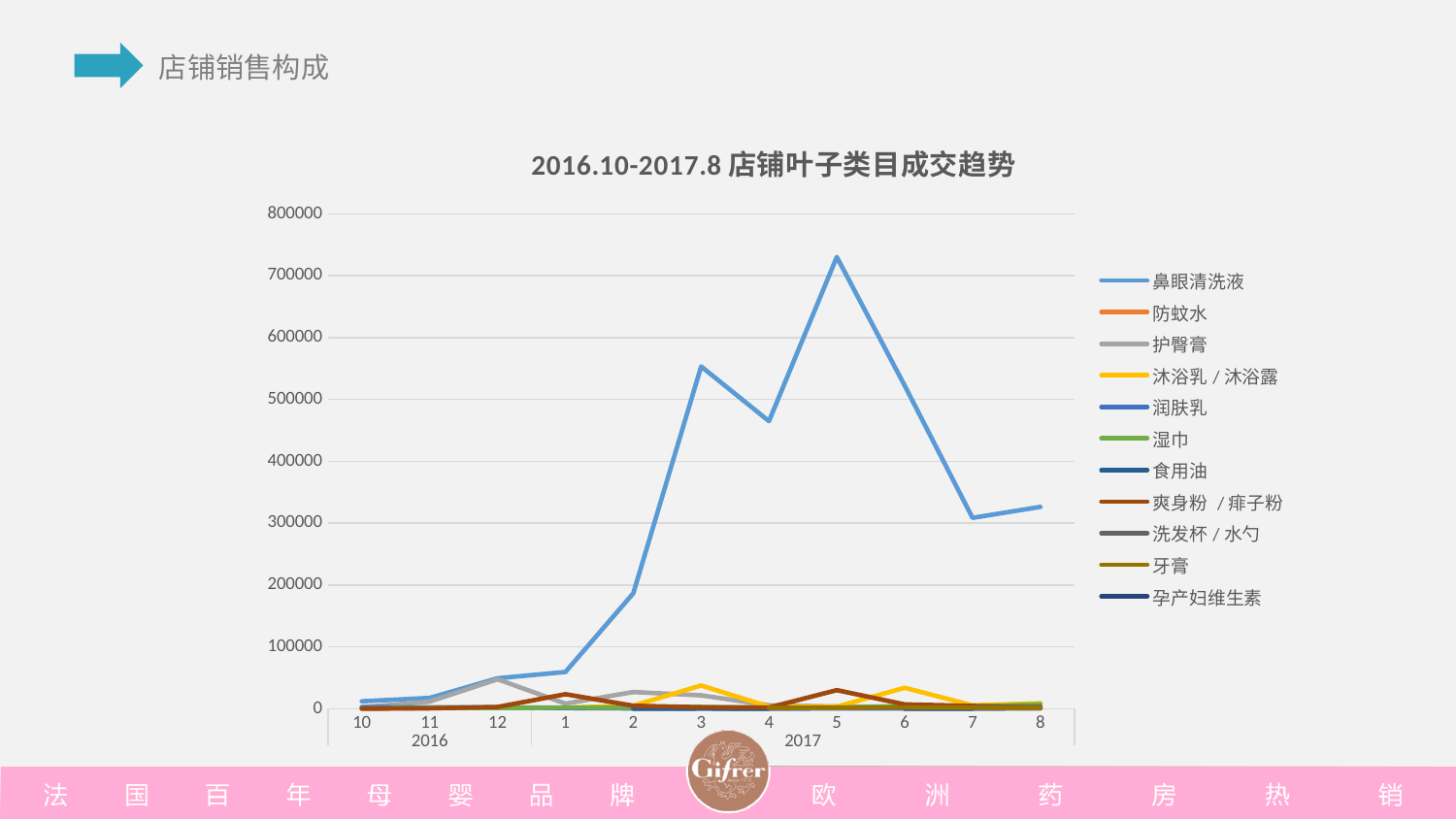

### Chart: 2016.10-2017.8店铺叶子类目成交趋势

| Category | 鼻眼清洗液 | 防蚊水 | 护臀膏 | 沐浴乳/沐浴露 | 润肤乳 | 湿巾 | 食用油 | 爽身粉 /痱子粉 | 洗发杯/水勺 | 牙膏 | 孕产妇维生素 |
|---|---|---|---|---|---|---|---|---|---|---|---|
| 10 | 11865.64 | 0.0 | 2142.24 | None | 2540.32 | 456.09 | 62.37 | 0.0 | None | None | None |
| 11 | 17407.12 | None | 11476.95 | None | 1988.36 | 1115.38 | None | 569.9 | None | None | 45.55 |
| 12 | 49141.48 | None | 47540.86 | None | 2153.95 | 1103.85 | 93.0 | 2754.8 | None | None | None |
| 1 | 59285.34 | None | 8099.45 | 1510.73 | 1086.9 | 1919.1 | None | 23402.29 | None | None | None |
| 2 | 186466.8 | None | 26889.33 | 4854.93 | 475.15 | 1550.73 | 79.27 | 4673.0 | None | None | None |
| 3 | 553224.17 | None | 21553.39 | 37445.43 | 285.21 | 2723.58 | 275.08 | 2237.86 | None | None | None |
| 4 | 464843.86 | None | 5539.66 | 3290.87 | 89.59 | 1054.92 | 108.0 | 1784.0 | None | 1289.74 | None |
| 5 | 730214.32 | None | 3451.94 | 3199.82 | 298.77 | 1553.22 | None | 29941.69 | None | 1736.43 | None |
| 6 | 522347.63 | 197.66 | 2943.56 | 33715.71 | 451.71 | 4349.94 | 78.96 | 6894.37 | None | 1875.07 | None |
| 7 | 308381.8 | 1075.15 | 1212.01 | 5447.01 | 0.0 | 3177.82 | 112.91 | 4364.5 | 2443.31 | 1399.18 | None |
| 8 | 326183.97 | 1158.6 | 2011.57 | 8779.51 | 464.0 | 7121.81 | None | 2189.66 | 2758.66 | 1136.01 | None |

### Chart

| Category |
|---|